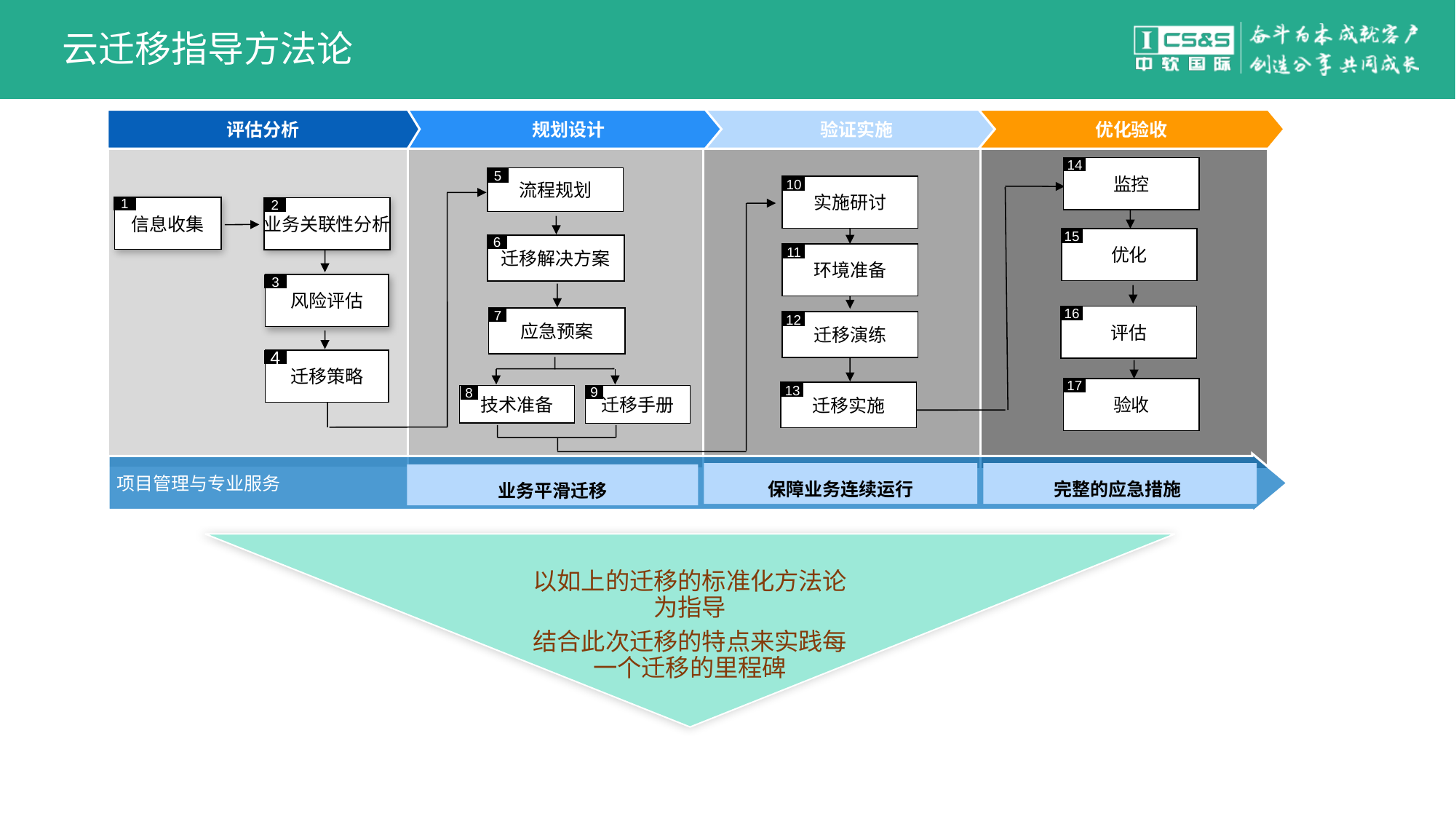

# 云迁移指导方法论
评估分析
规划设计
验证实施
优化验收

监控
14
流程规划
5
实施研讨
10

1
信息收集
业务关联性分析
2

优化
15
迁移解决方案
6
环境准备
11

风险评估
3

评估
16
应急预案
7
迁移演练
12

迁移策略
4

17
验收
迁移实施
13
9
技术准备
8
迁移手册

项目管理与专业服务
保障业务连续运行
完整的应急措施
业务平滑迁移

以如上的迁移的标准化方法论为指导
结合此次迁移的特点来实践每一个迁移的里程碑